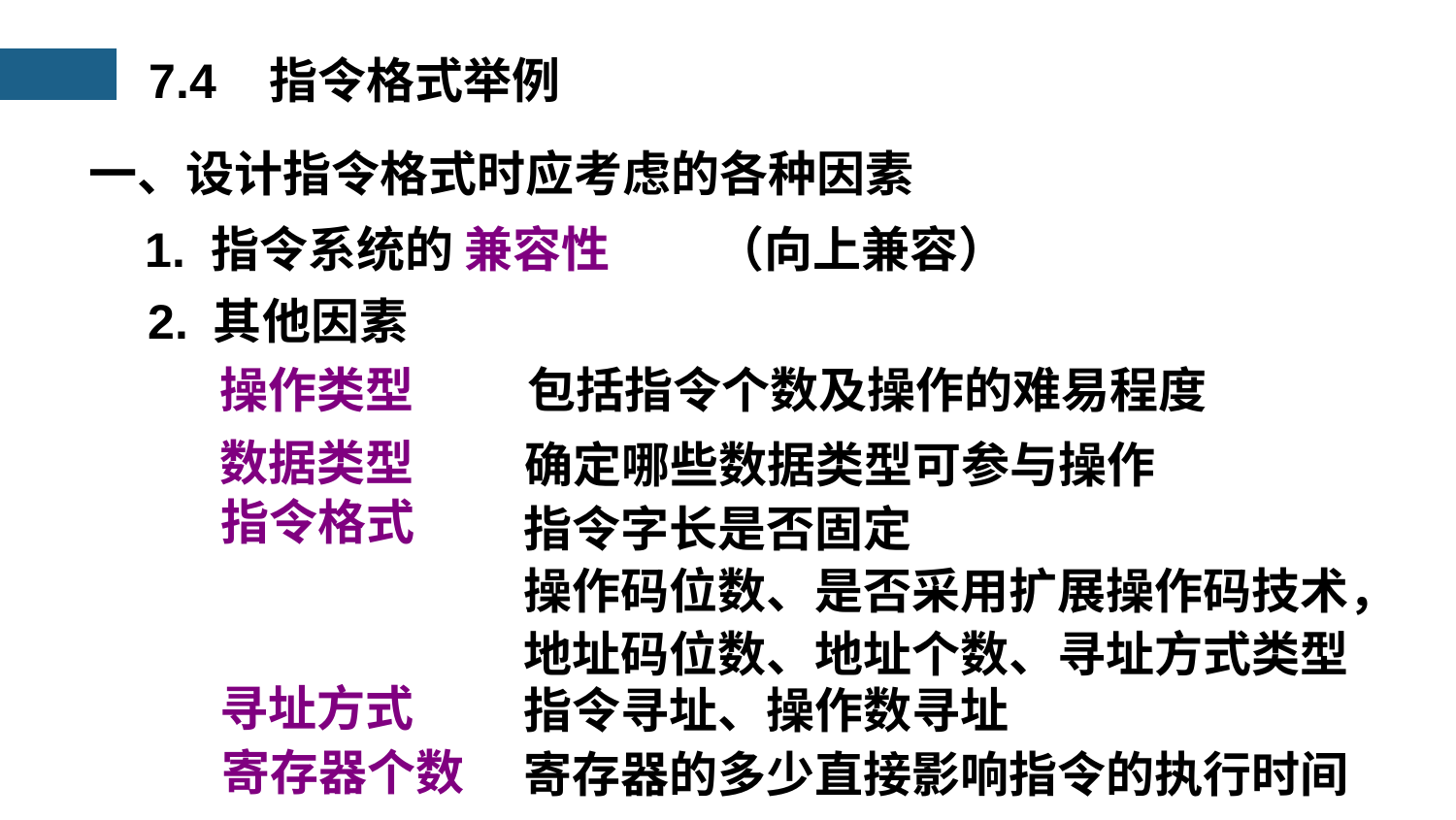

7.4   指令格式举例
一、设计指令格式时应考虑的各种因素
1. 指令系统的 兼容性
（向上兼容）
2. 其他因素
操作类型
包括指令个数及操作的难易程度
确定哪些数据类型可参与操作
数据类型
指令字长是否固定
指令格式
操作码位数、是否采用扩展操作码技术，
地址码位数、地址个数、寻址方式类型
指令寻址、操作数寻址
寻址方式
寄存器的多少直接影响指令的执行时间
寄存器个数